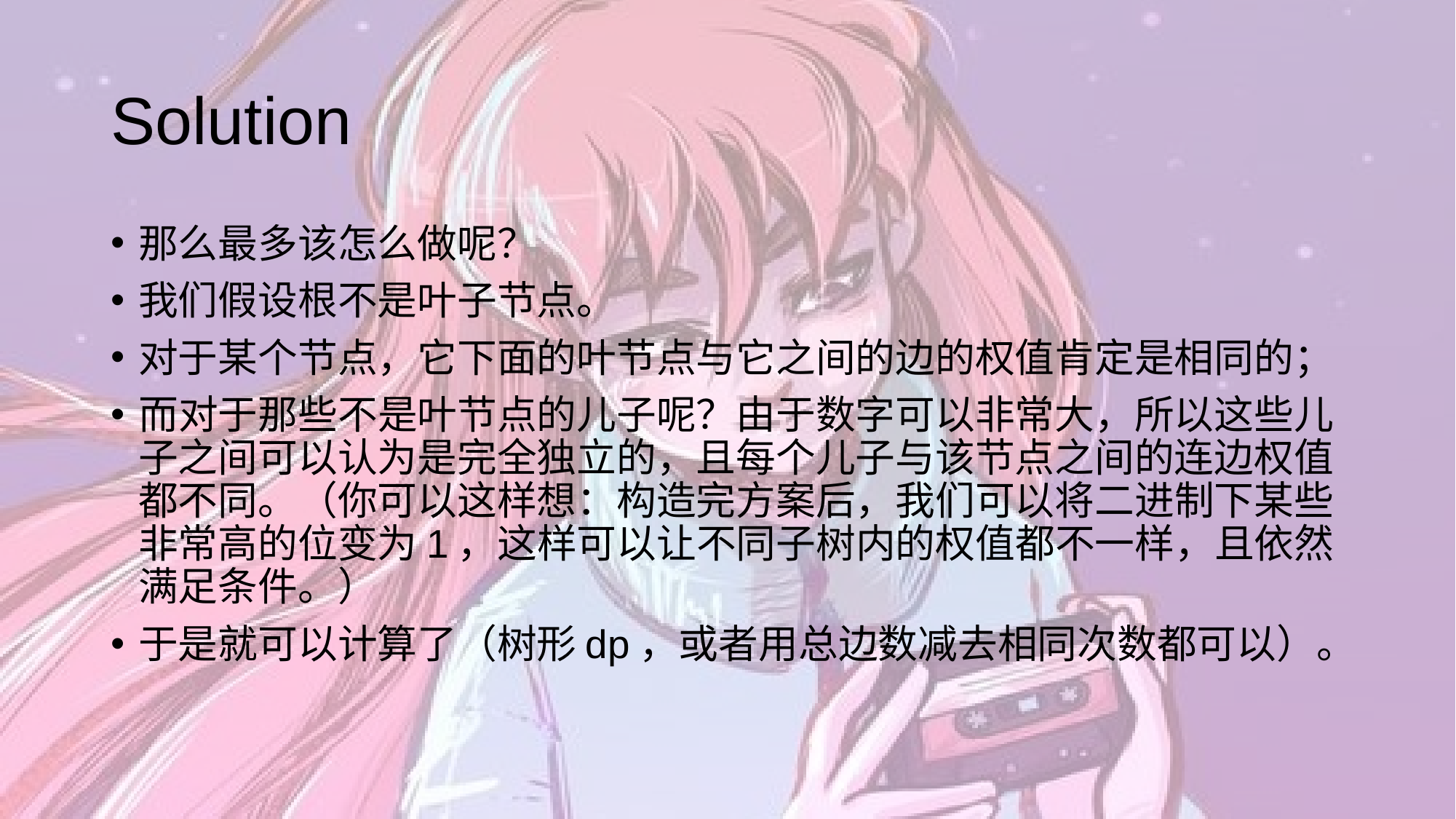

# Solution
那么最多该怎么做呢？
我们假设根不是叶子节点。
对于某个节点，它下面的叶节点与它之间的边的权值肯定是相同的；
而对于那些不是叶节点的儿子呢？由于数字可以非常大，所以这些儿子之间可以认为是完全独立的，且每个儿子与该节点之间的连边权值都不同。（你可以这样想：构造完方案后，我们可以将二进制下某些非常高的位变为1，这样可以让不同子树内的权值都不一样，且依然满足条件。）
于是就可以计算了（树形dp，或者用总边数减去相同次数都可以）。